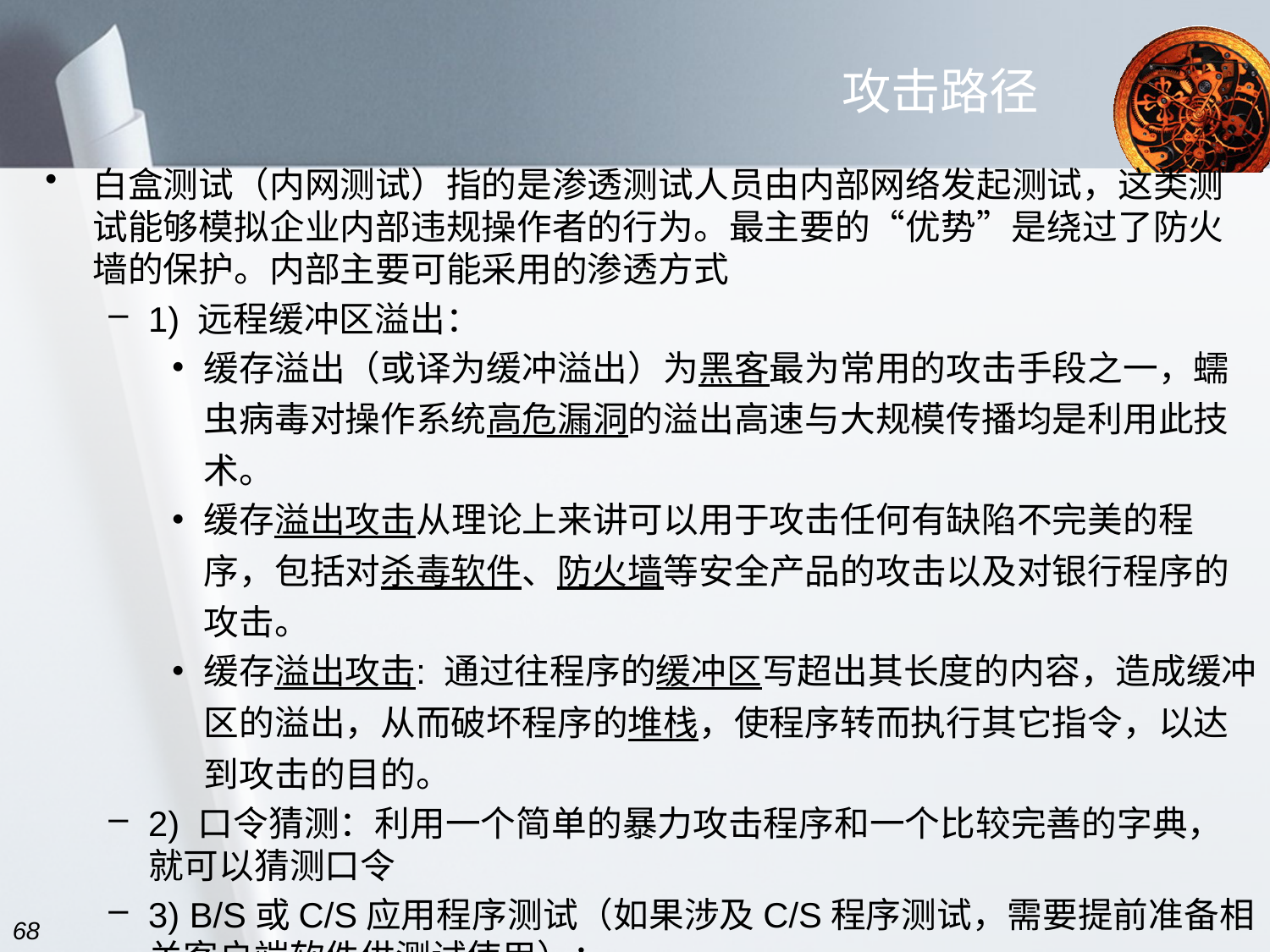

# 攻击路径
白盒测试（内网测试）指的是渗透测试人员由内部网络发起测试，这类测试能够模拟企业内部违规操作者的行为。最主要的“优势”是绕过了防火墙的保护。内部主要可能采用的渗透方式
1) 远程缓冲区溢出：
缓存溢出（或译为缓冲溢出）为黑客最为常用的攻击手段之一，蠕虫病毒对操作系统高危漏洞的溢出高速与大规模传播均是利用此技术。
缓存溢出攻击从理论上来讲可以用于攻击任何有缺陷不完美的程序，包括对杀毒软件、防火墙等安全产品的攻击以及对银行程序的攻击。
缓存溢出攻击: 通过往程序的缓冲区写超出其长度的内容，造成缓冲区的溢出，从而破坏程序的堆栈，使程序转而执行其它指令，以达到攻击的目的。
2) 口令猜测：利用一个简单的暴力攻击程序和一个比较完善的字典，就可以猜测口令
3) B/S或C/S应用程序测试（如果涉及C/S程序测试，需要提前准备相关客户端软件供测试使用）；
68